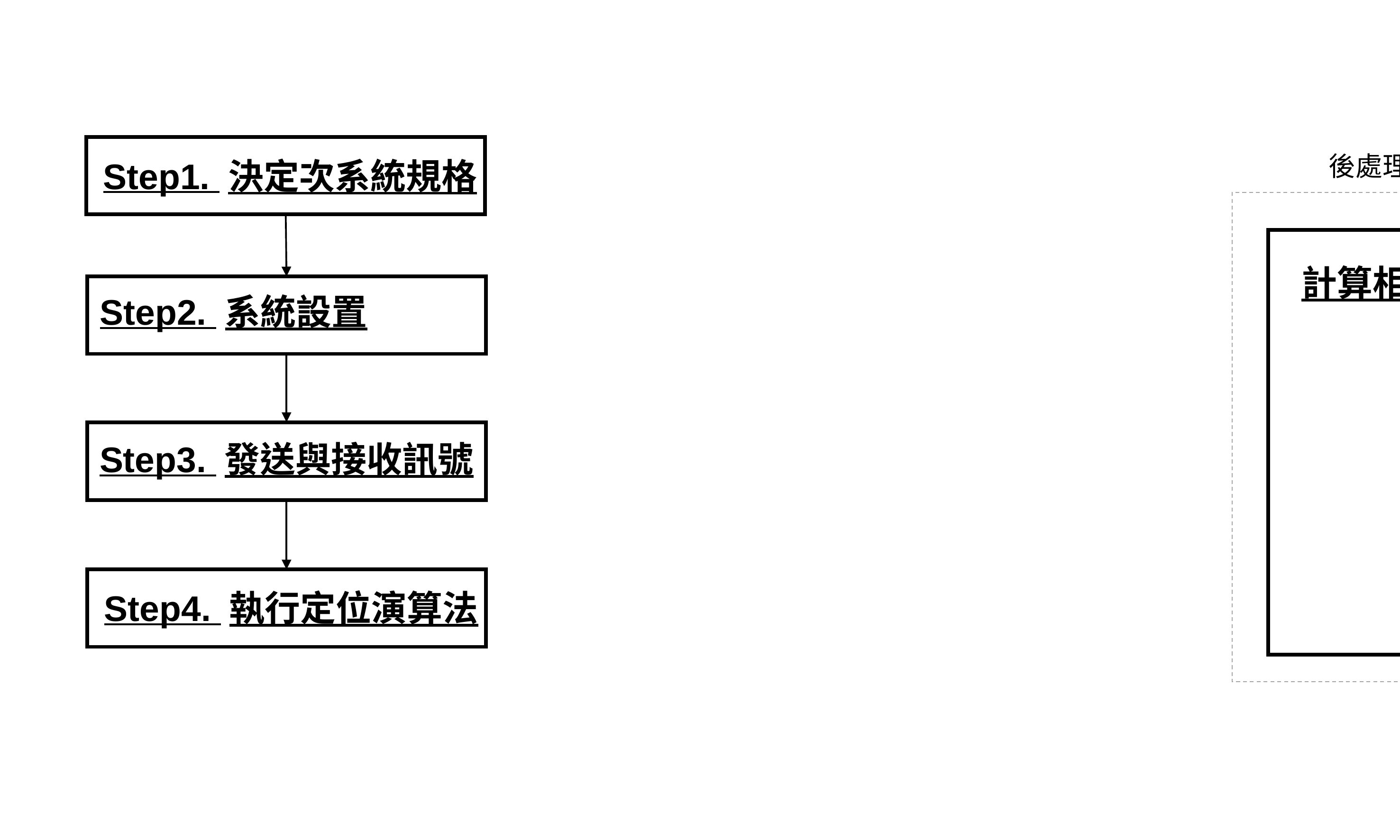

後處理方法（2.3章）

計算相對位置
Step1. 決定次系統規格

Step2. 系統設置

Step3. 發送與接收訊號

Step4. 執行定位演算法